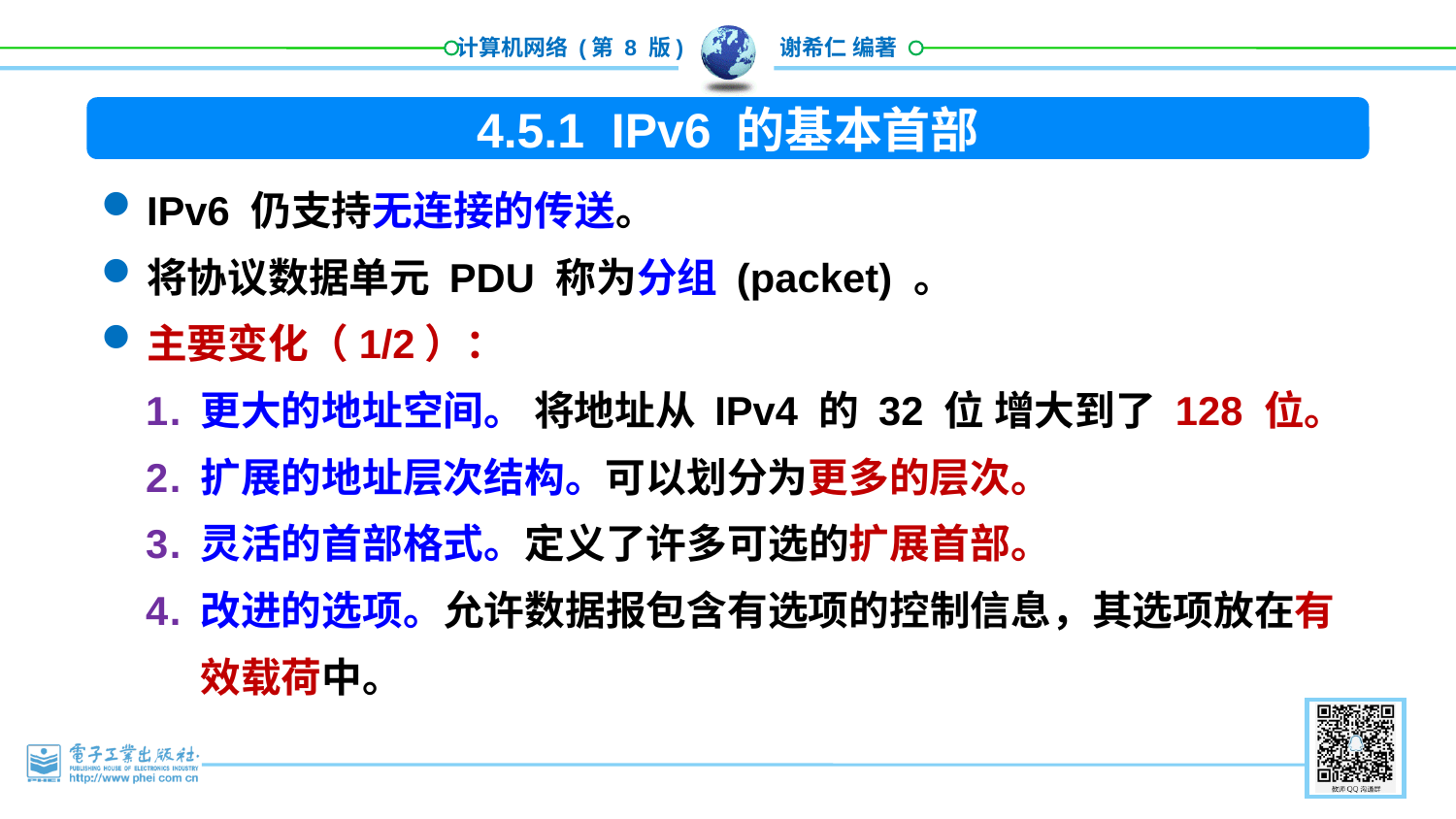

4.5.1  IPv6 的基本首部

IPv6 仍支持无连接的传送。
将协议数据单元 PDU 称为分组 (packet) 。
主要变化（1/2）：
更大的地址空间。 将地址从 IPv4 的 32 位 增大到了 128 位。
扩展的地址层次结构。可以划分为更多的层次。
灵活的首部格式。定义了许多可选的扩展首部。
改进的选项。允许数据报包含有选项的控制信息，其选项放在有效载荷中。